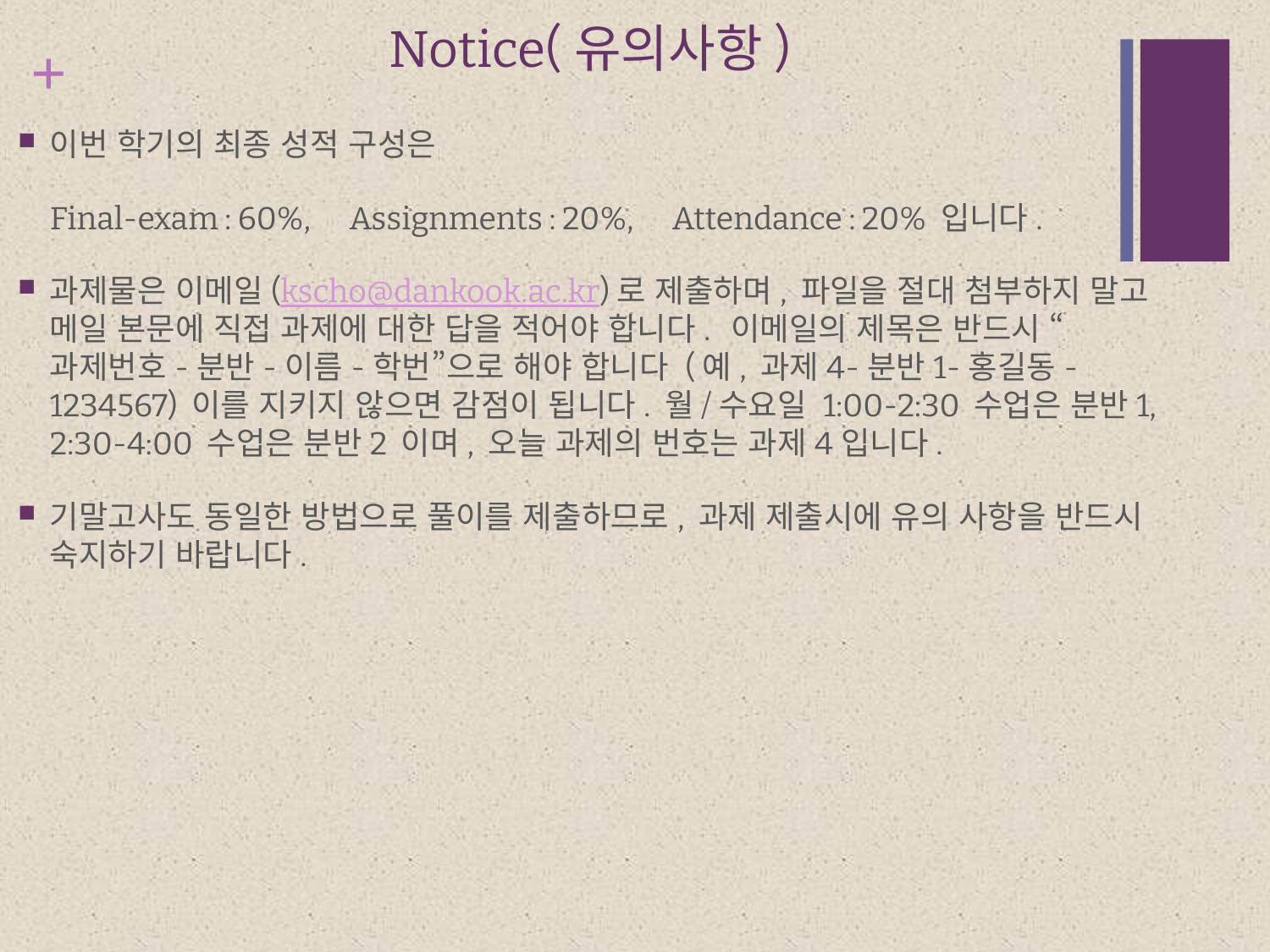

# Notice(유의사항)
이번 학기의 최종 성적 구성은
     Final-exam : 60%,      Assignments : 20%,      Attendance : 20% 입니다.
과제물은 이메일(kscho@dankook.ac.kr)로 제출하며, 파일을 절대 첨부하지 말고 메일 본문에 직접 과제에 대한 답을 적어야 합니다.  이메일의 제목은 반드시 “과제번호-분반-이름-학번”으로 해야 합니다 (예, 과제4-분반1-홍길동-1234567) 이를 지키지 않으면 감점이 됩니다. 월/수요일 1:00-2:30 수업은 분반1, 2:30-4:00 수업은 분반2 이며, 오늘 과제의 번호는 과제4입니다.
기말고사도 동일한 방법으로 풀이를 제출하므로, 과제 제출시에 유의 사항을 반드시 숙지하기 바랍니다.